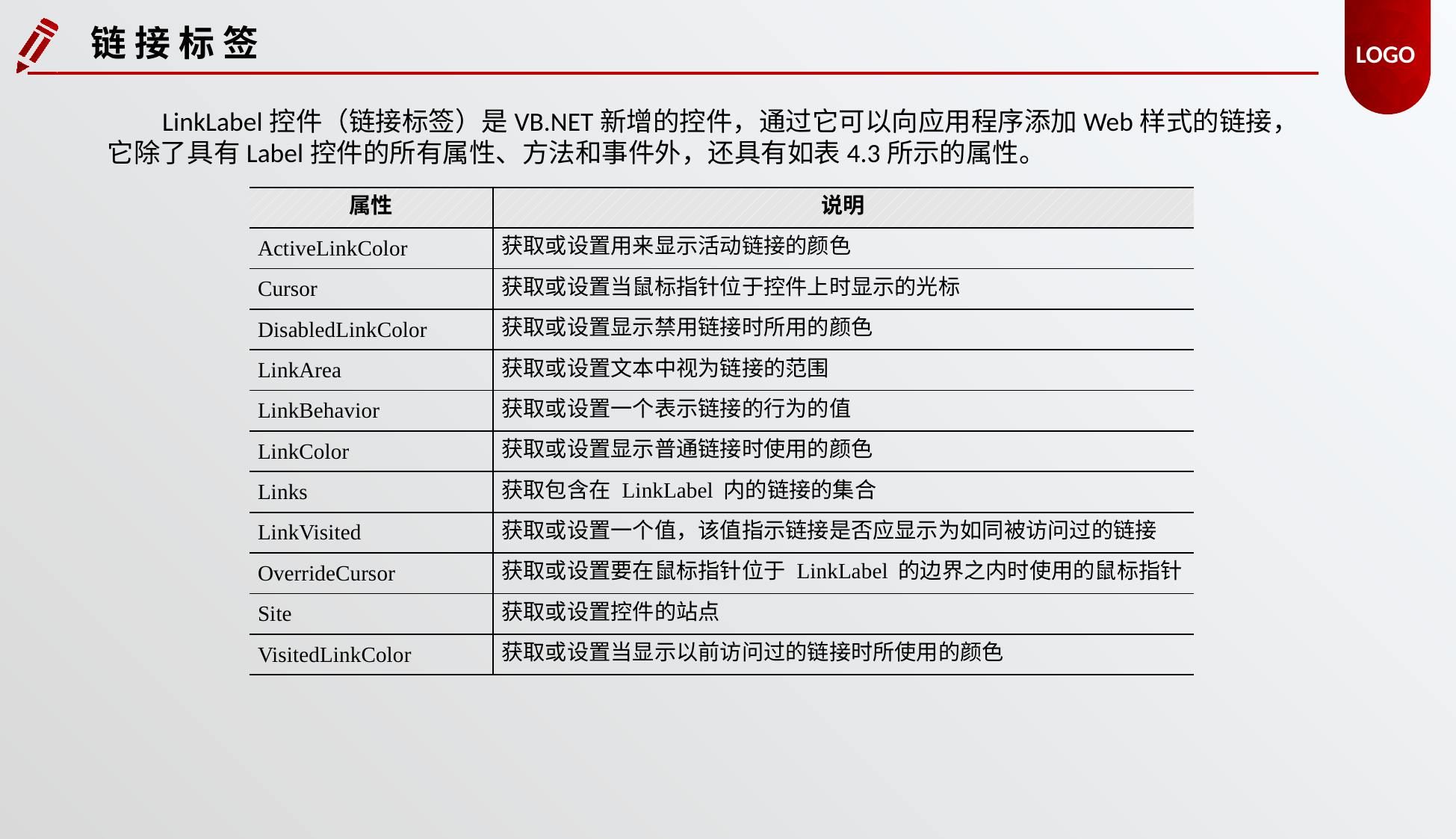

链 接 标 签
LinkLabel控件（链接标签）是VB.NET新增的控件，通过它可以向应用程序添加Web样式的链接，它除了具有Label控件的所有属性、方法和事件外，还具有如表4.3所示的属性。
| 属性 | 说明 |
| --- | --- |
| ActiveLinkColor | 获取或设置用来显示活动链接的颜色 |
| Cursor | 获取或设置当鼠标指针位于控件上时显示的光标 |
| DisabledLinkColor | 获取或设置显示禁用链接时所用的颜色 |
| LinkArea | 获取或设置文本中视为链接的范围 |
| LinkBehavior | 获取或设置一个表示链接的行为的值 |
| LinkColor | 获取或设置显示普通链接时使用的颜色 |
| Links | 获取包含在 LinkLabel 内的链接的集合 |
| LinkVisited | 获取或设置一个值，该值指示链接是否应显示为如同被访问过的链接 |
| OverrideCursor | 获取或设置要在鼠标指针位于 LinkLabel 的边界之内时使用的鼠标指针 |
| Site | 获取或设置控件的站点 |
| VisitedLinkColor | 获取或设置当显示以前访问过的链接时所使用的颜色 |